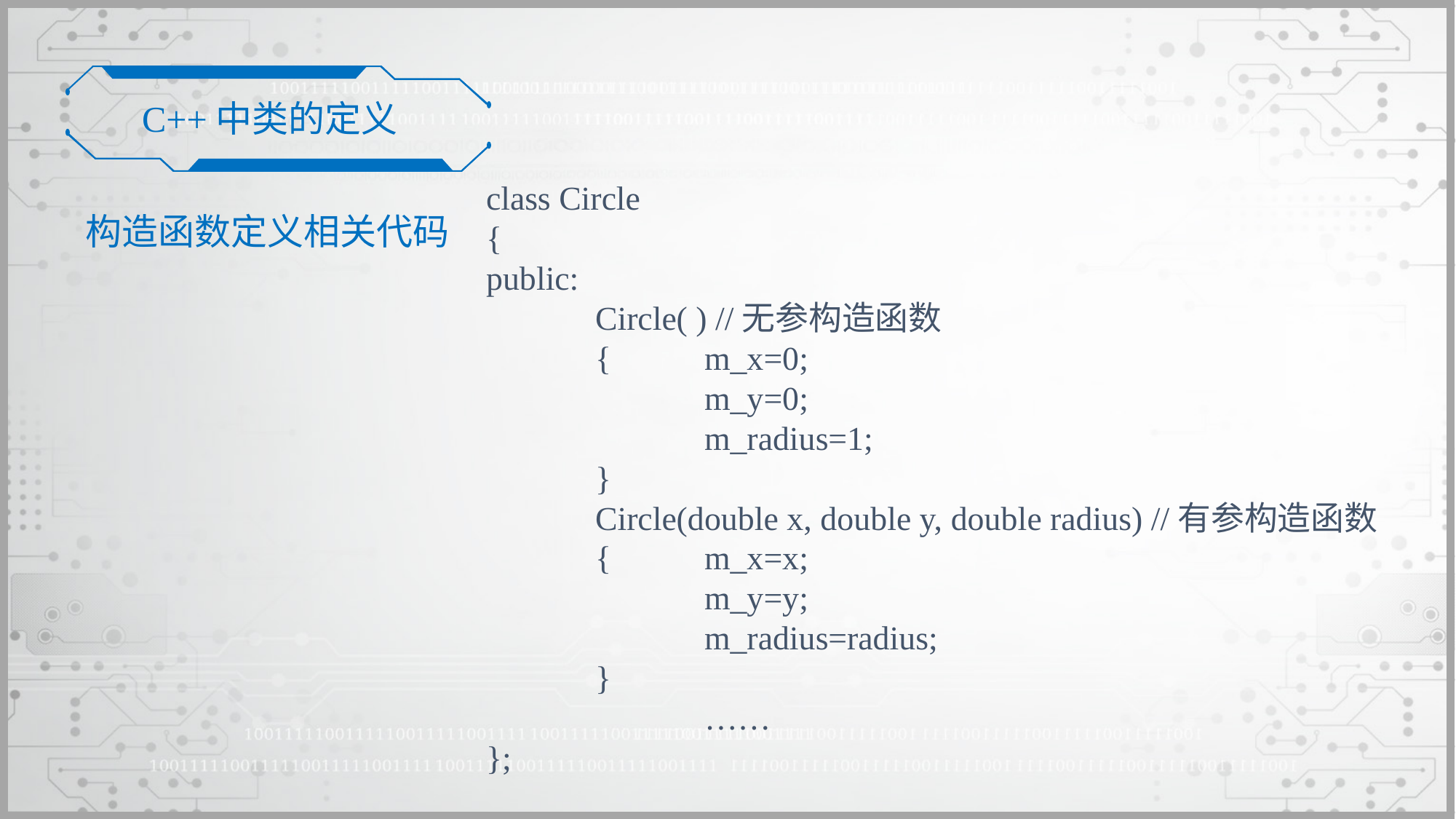

C++中类的定义
class Circle
{
public:
	Circle( ) //无参构造函数
	{	m_x=0;
		m_y=0;
		m_radius=1;
      	}
	Circle(double x, double y, double radius) //有参构造函数
	{	m_x=x;
		m_y=y;
		m_radius=radius;
      	}
		……
};
构造函数定义相关代码